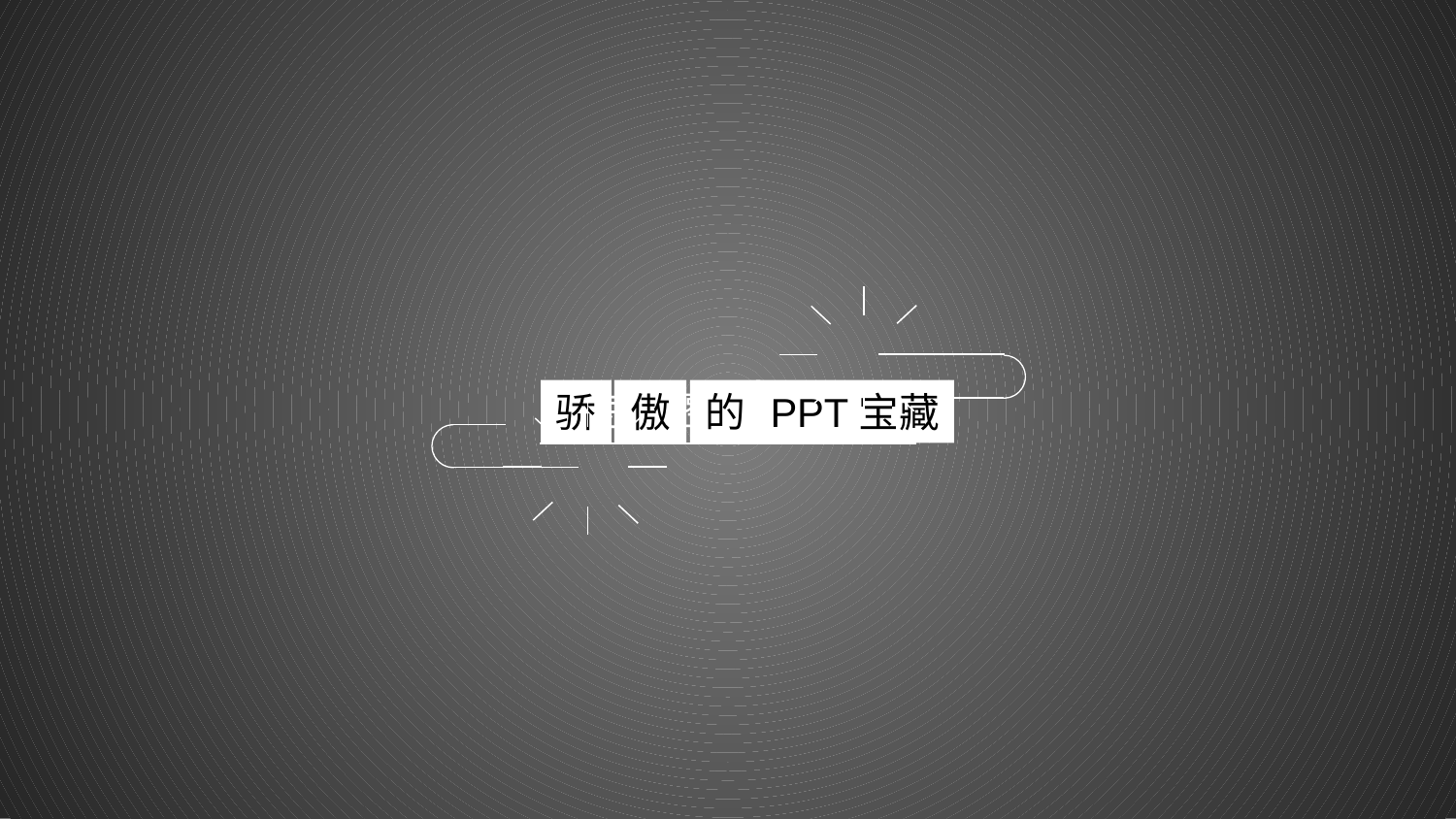

惊
整
个
世
界
艳
骄
傲
的
PPT宝藏